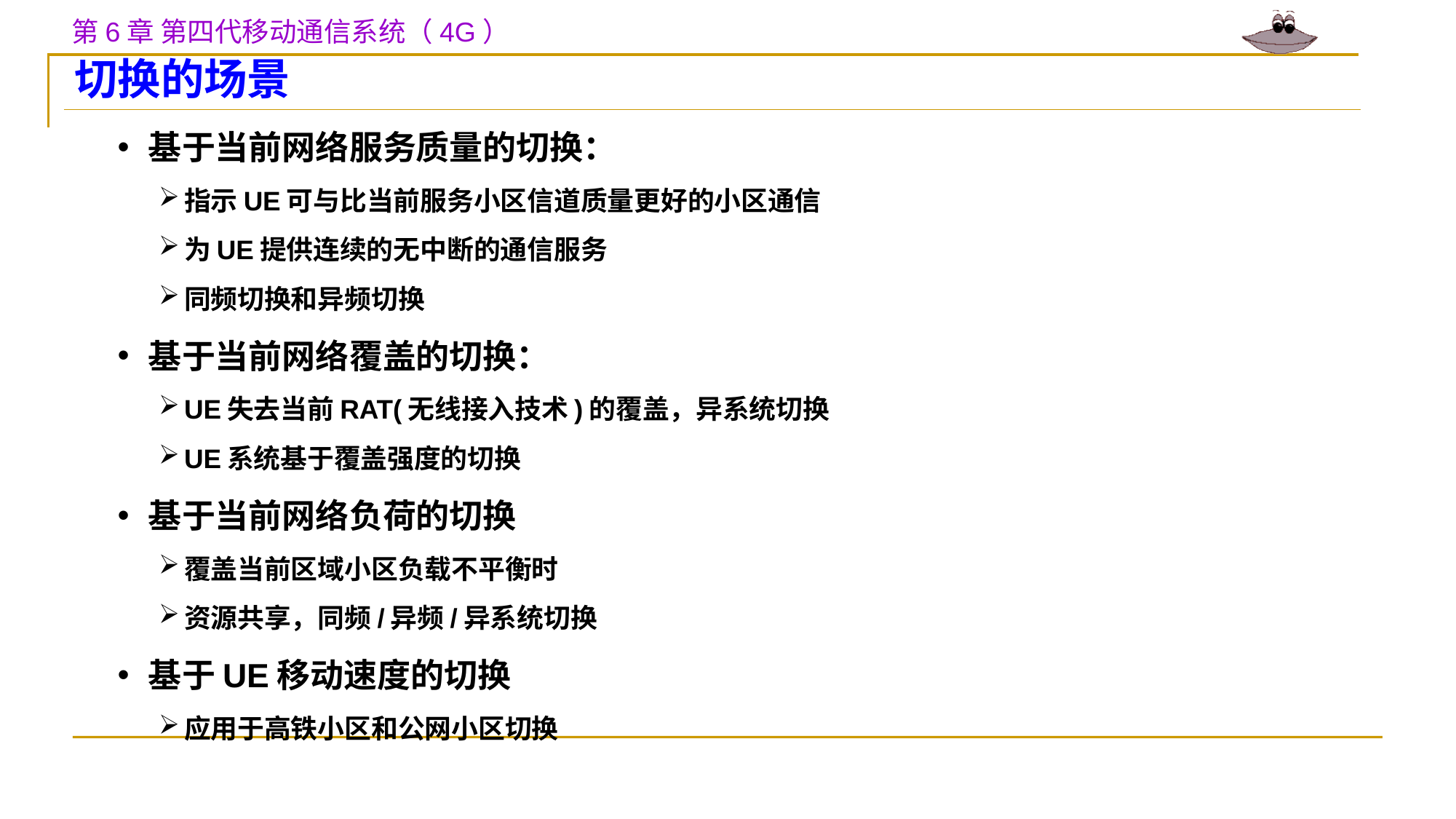

切换的场景
基于当前网络服务质量的切换：
指示UE可与比当前服务小区信道质量更好的小区通信
为UE提供连续的无中断的通信服务
同频切换和异频切换
基于当前网络覆盖的切换：
UE失去当前RAT(无线接入技术)的覆盖，异系统切换
UE系统基于覆盖强度的切换
基于当前网络负荷的切换
覆盖当前区域小区负载不平衡时
资源共享，同频/异频/异系统切换
基于UE移动速度的切换
应用于高铁小区和公网小区切换